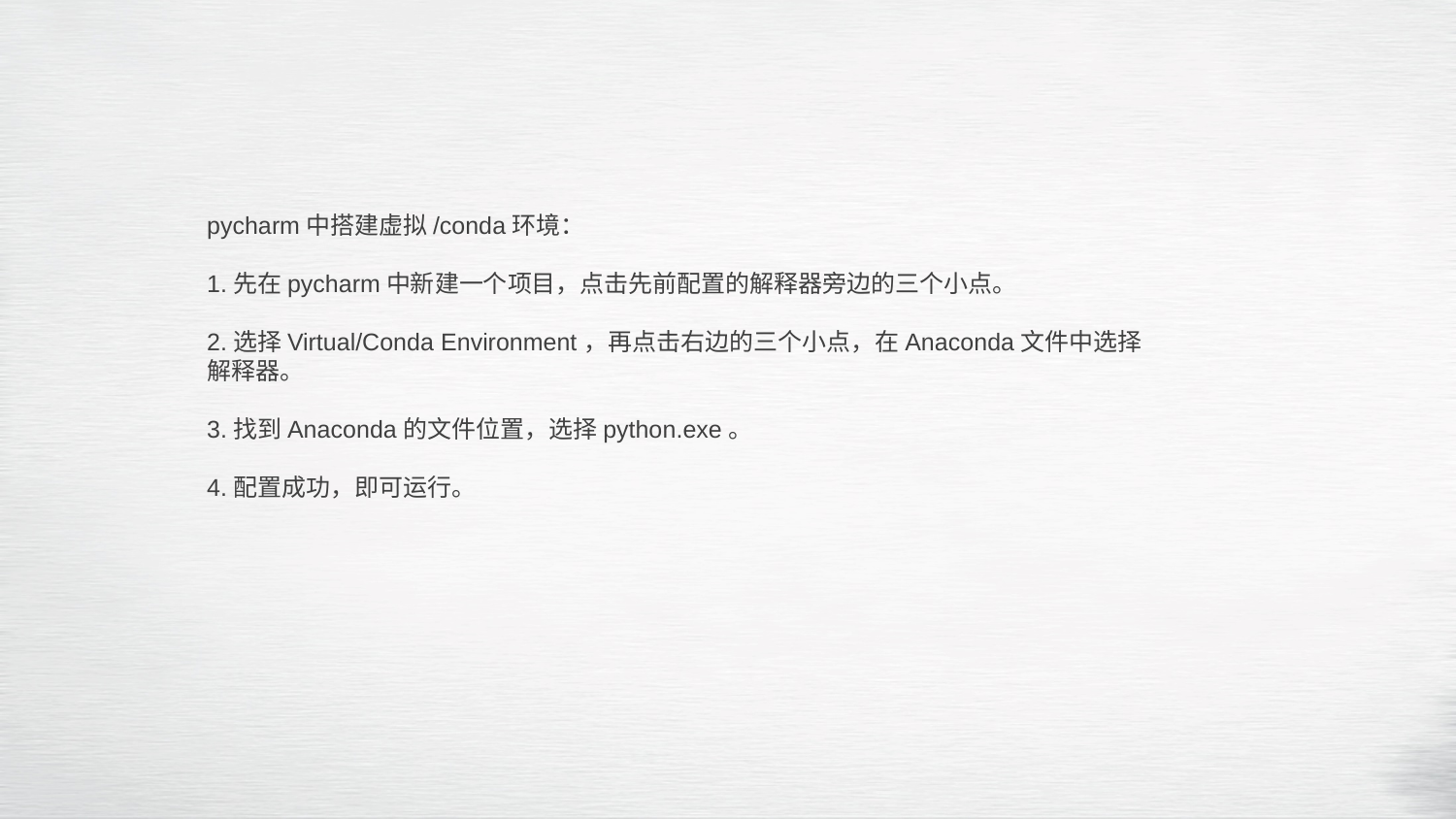

pycharm中搭建虚拟/conda环境：

1.先在pycharm中新建一个项目，点击先前配置的解释器旁边的三个小点。

2.选择Virtual/Conda Environment，再点击右边的三个小点，在Anaconda文件中选择解释器。

3.找到Anaconda的文件位置，选择python.exe。

4.配置成功，即可运行。